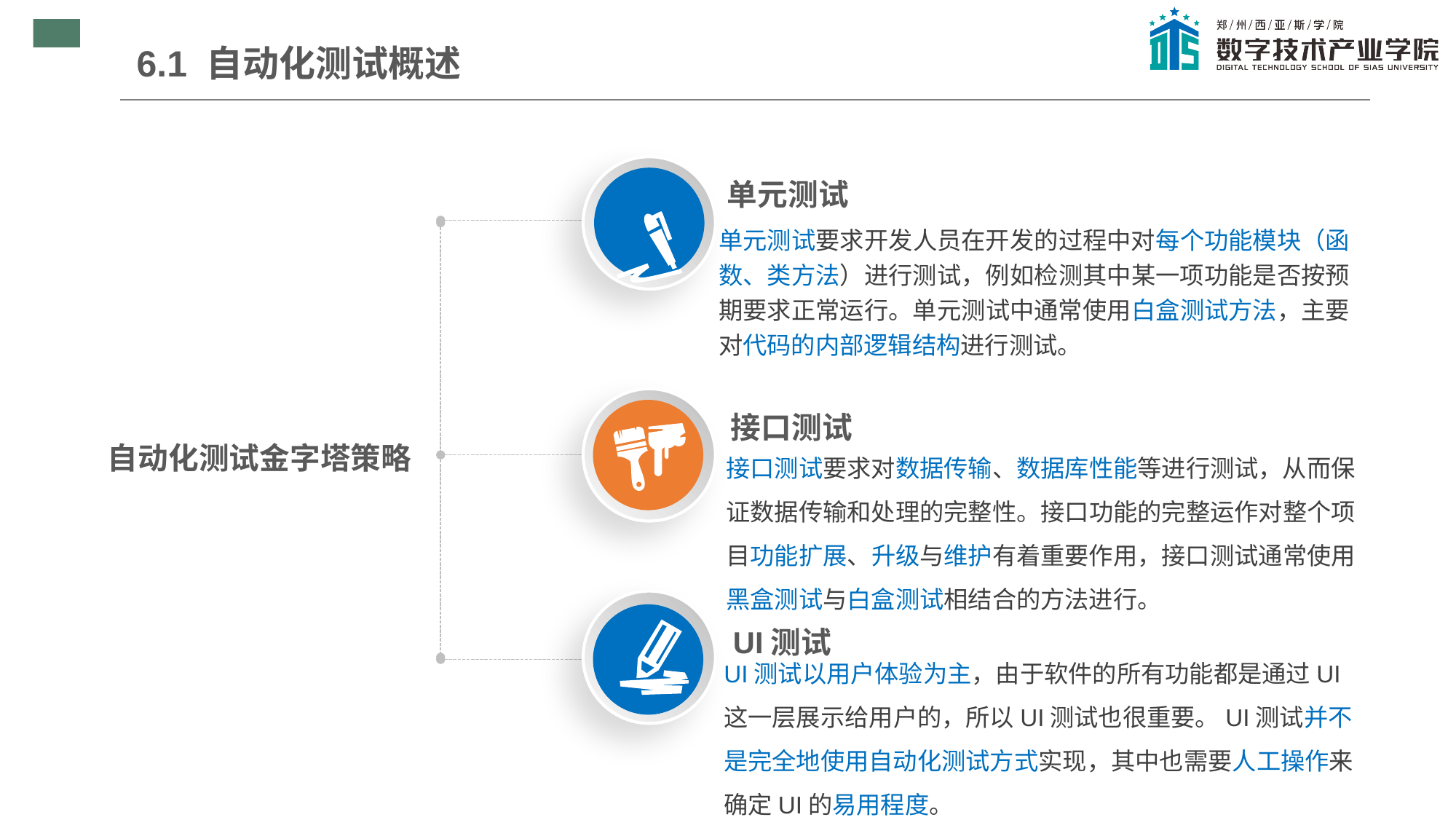

6.1 自动化测试概述

单元测试

单元测试要求开发人员在开发的过程中对每个功能模块（函数、类方法）进行测试，例如检测其中某一项功能是否按预期要求正常运行。单元测试中通常使用白盒测试方法，主要对代码的内部逻辑结构进行测试。

接口测试

自动化测试金字塔策略

接口测试要求对数据传输、数据库性能等进行测试，从而保证数据传输和处理的完整性。接口功能的完整运作对整个项目功能扩展、升级与维护有着重要作用，接口测试通常使用黑盒测试与白盒测试相结合的方法进行。

UI测试

UI测试以用户体验为主，由于软件的所有功能都是通过UI这一层展示给用户的，所以UI测试也很重要。UI测试并不是完全地使用自动化测试方式实现，其中也需要人工操作来确定UI的易用程度。